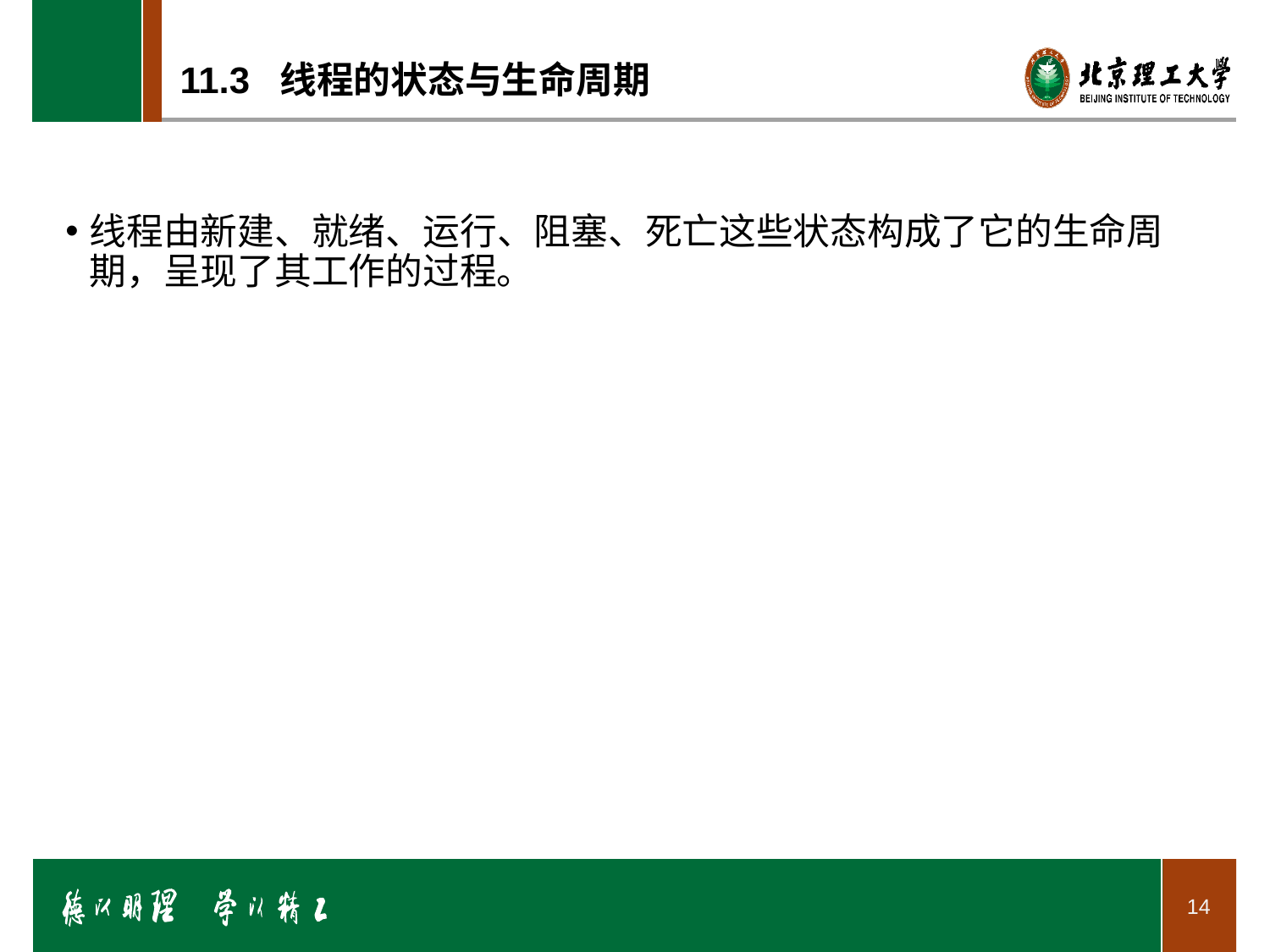

# 11.3  线程的状态与生命周期
线程由新建、就绪、运行、阻塞、死亡这些状态构成了它的生命周期，呈现了其工作的过程。